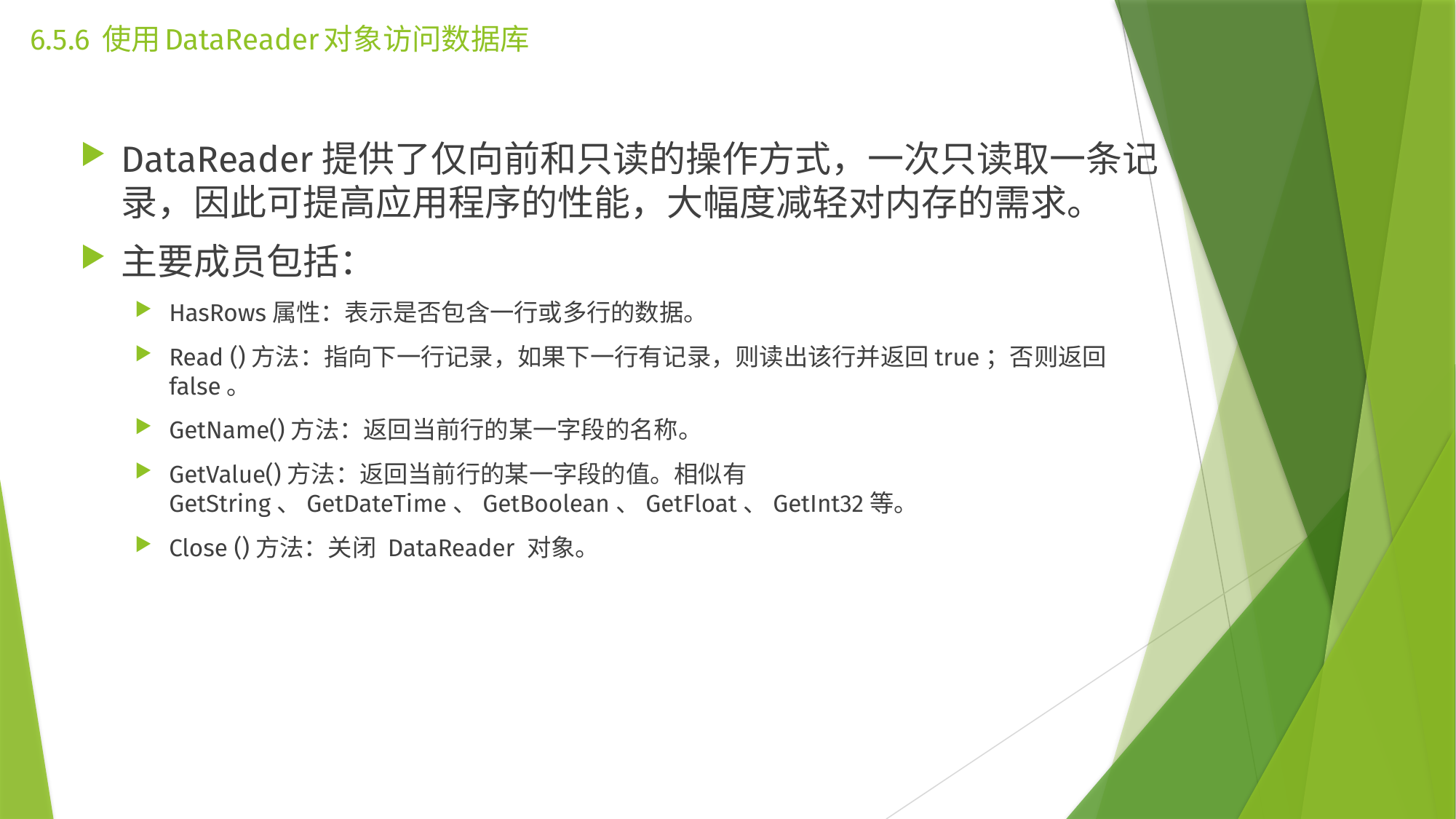

# 6.5.6 使用DataReader对象访问数据库
DataReader提供了仅向前和只读的操作方式，一次只读取一条记录，因此可提高应用程序的性能，大幅度减轻对内存的需求。
主要成员包括：
HasRows属性：表示是否包含一行或多行的数据。
Read ()方法：指向下一行记录，如果下一行有记录，则读出该行并返回true；否则返回false。
GetName()方法：返回当前行的某一字段的名称。
GetValue()方法：返回当前行的某一字段的值。相似有GetString、GetDateTime、GetBoolean、GetFloat、GetInt32等。
Close ()方法：关闭 DataReader 对象。